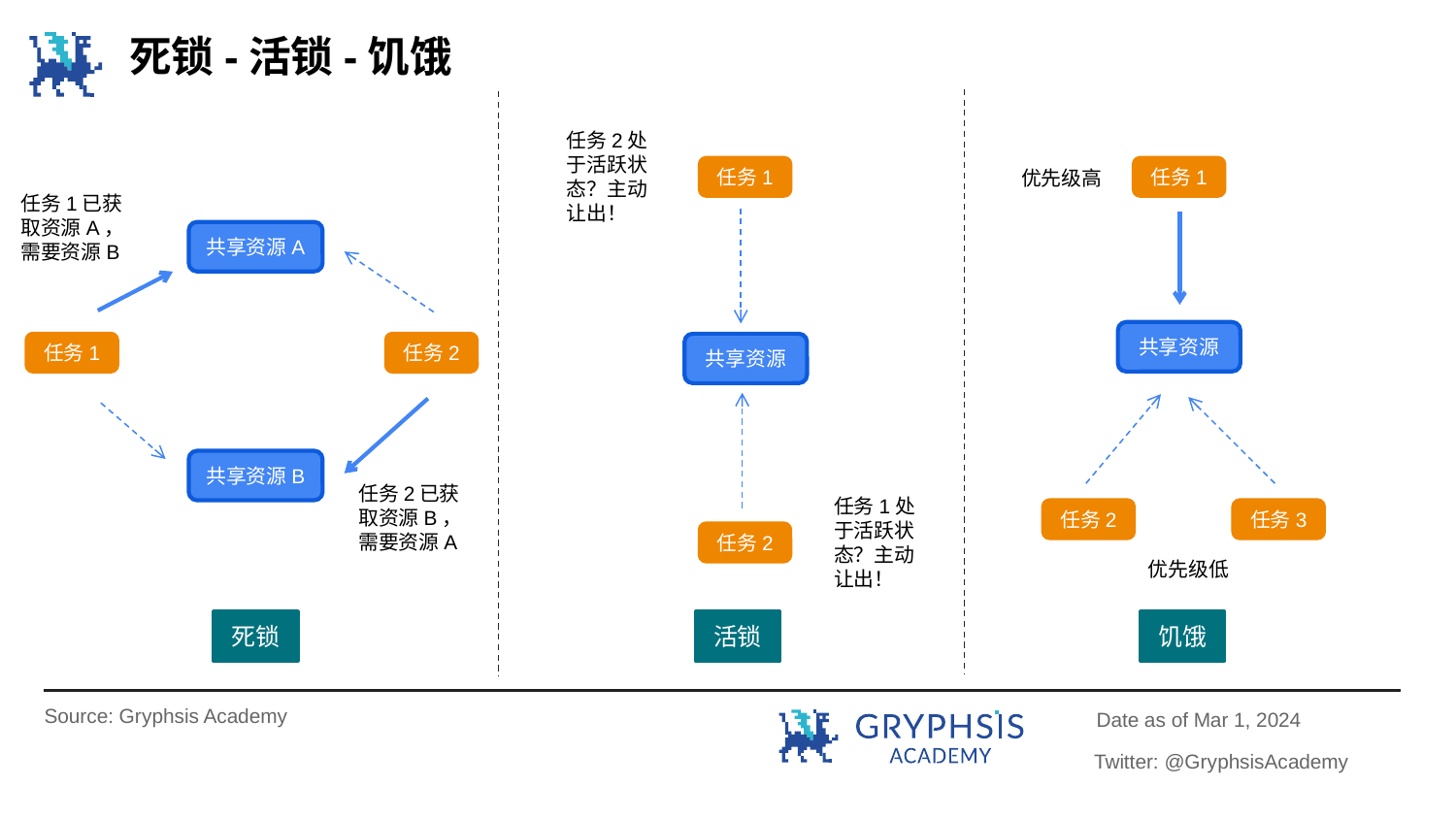

死锁-活锁-饥饿

任务2处于活跃状态？主动让出！
任务1
优先级高
任务1
任务1已获取资源A，需要资源B
共享资源A
共享资源
任务1
任务2
共享资源
共享资源B
任务2已获取资源B，需要资源A
任务1处于活跃状态？主动让出！
任务2
任务3
任务2
优先级低
死锁
活锁
饥饿
Source: Gryphsis Academy
Date as of Mar 1, 2024

Twitter: @GryphsisAcademy